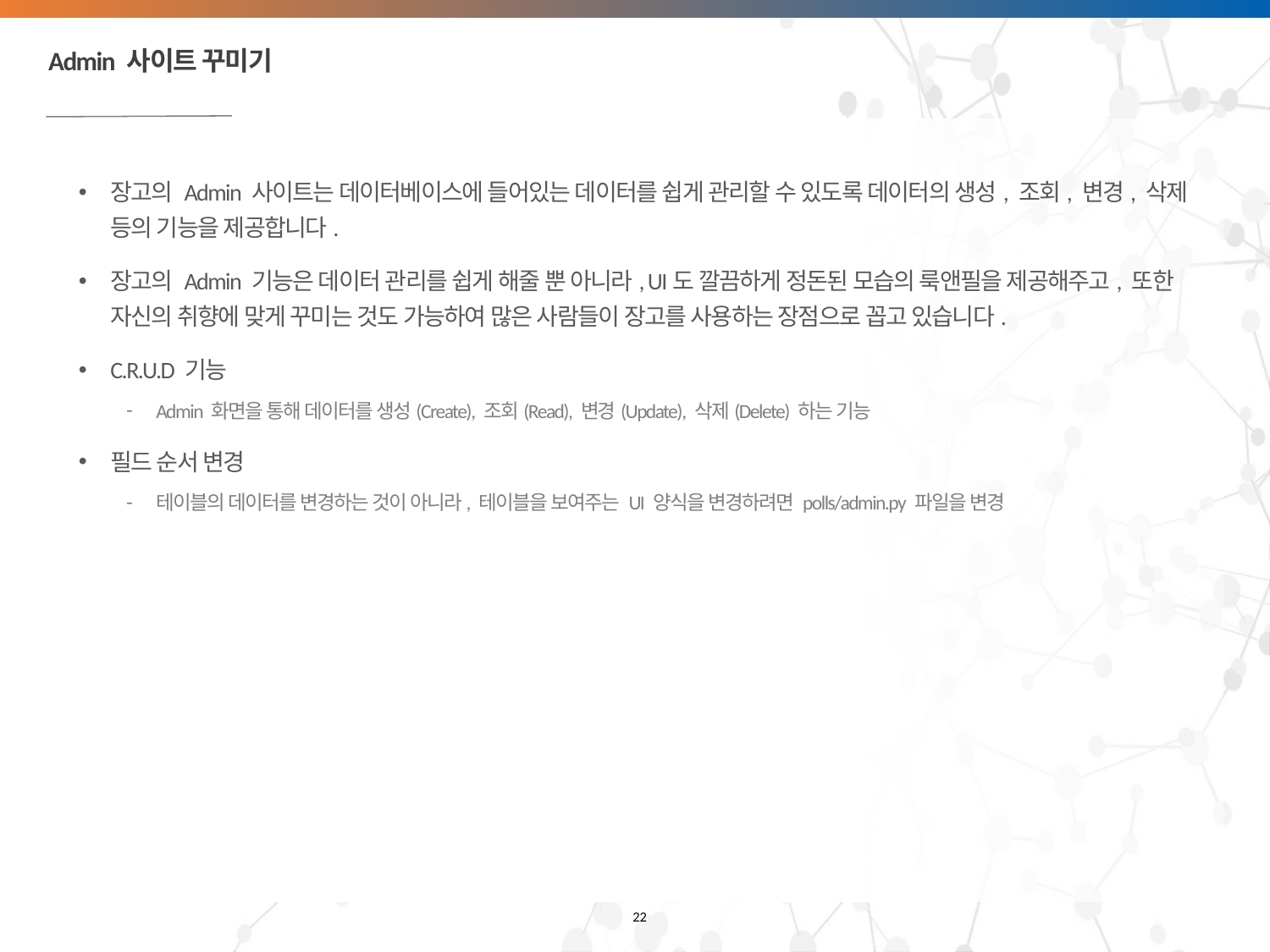

# Admin 사이트 꾸미기

장고의 Admin 사이트는 데이터베이스에 들어있는 데이터를 쉽게 관리할 수 있도록 데이터의 생성, 조회, 변경, 삭제 등의 기능을 제공합니다.
장고의 Admin 기능은 데이터 관리를 쉽게 해줄 뿐 아니라, UI도 깔끔하게 정돈된 모습의 룩앤필을 제공해주고, 또한 자신의 취향에 맞게 꾸미는 것도 가능하여 많은 사람들이 장고를 사용하는 장점으로 꼽고 있습니다.
C.R.U.D 기능
Admin 화면을 통해 데이터를 생성(Create), 조회(Read), 변경(Update), 삭제(Delete) 하는 기능
필드 순서 변경
테이블의 데이터를 변경하는 것이 아니라, 테이블을 보여주는 UI 양식을 변경하려면 polls/admin.py 파일을 변경
22